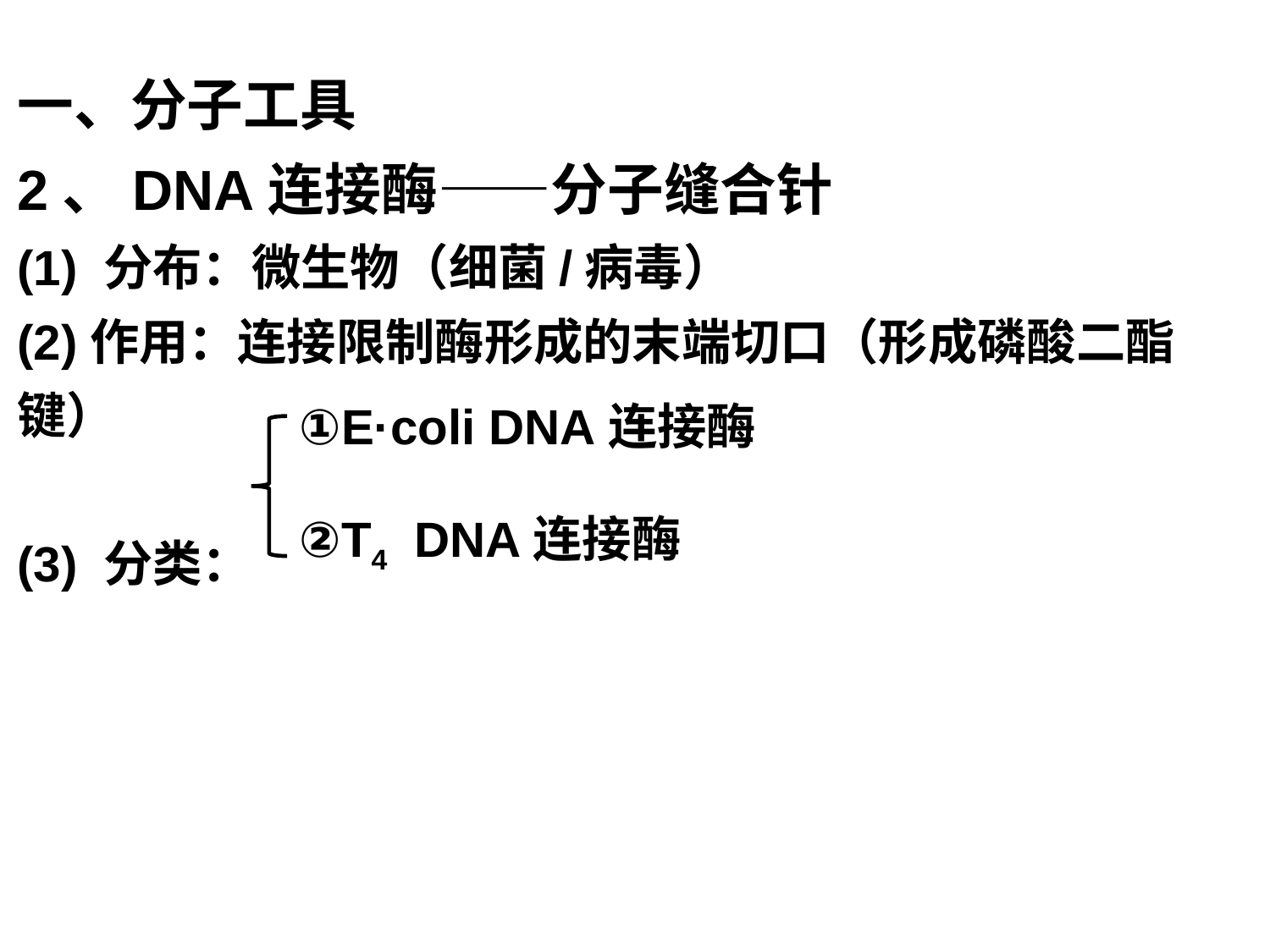

一、分子工具
2、DNA连接酶——分子缝合针
(1) 分布：微生物（细菌/病毒）
(2)作用：连接限制酶形成的末端切口（形成磷酸二酯键）

(3) 分类：
①E·coli DNA连接酶

②T4  DNA连接酶